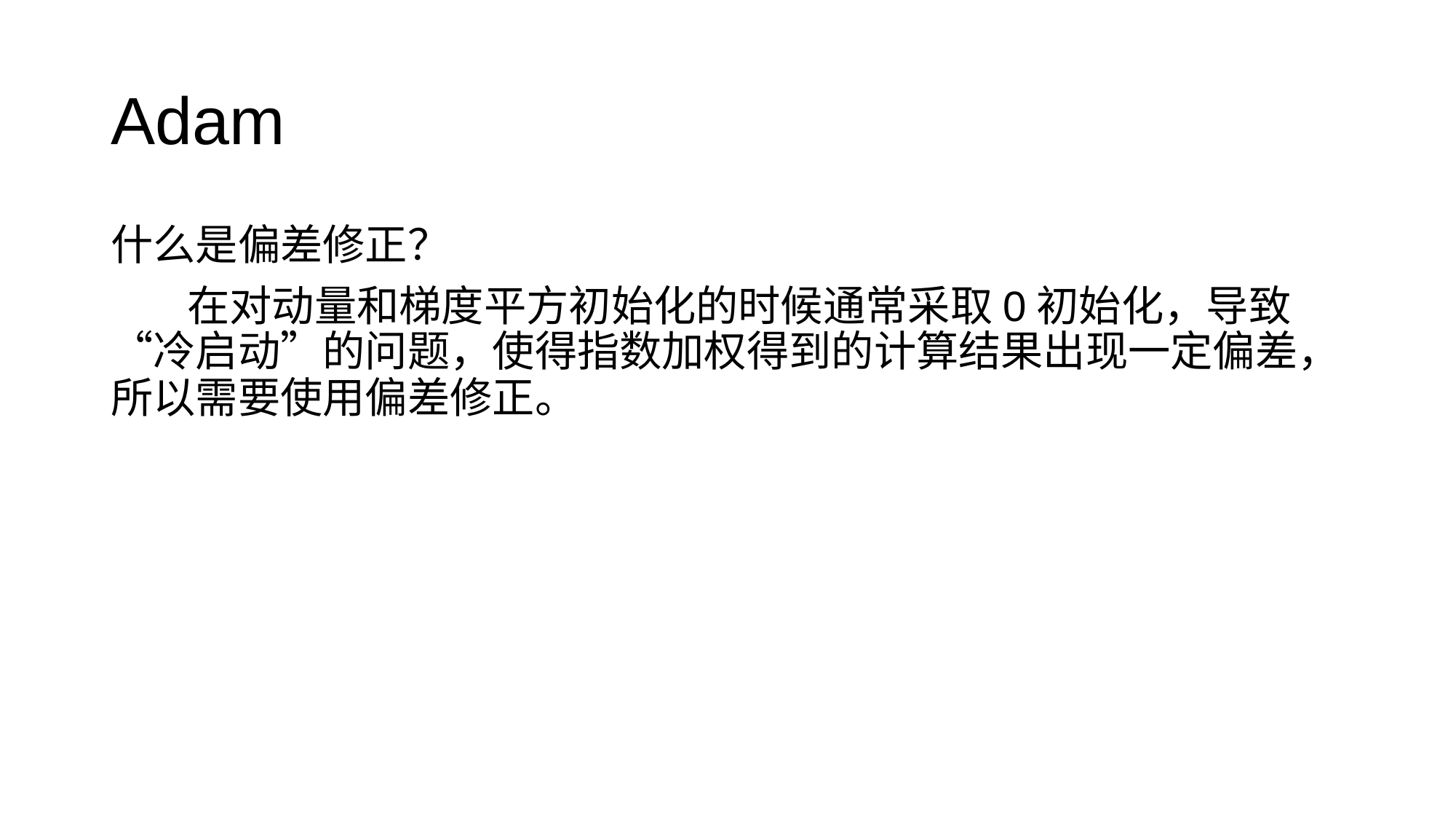

# Adam
什么是偏差修正？
       在对动量和梯度平方初始化的时候通常采取0初始化，导致“冷启动”的问题，使得指数加权得到的计算结果出现一定偏差，所以需要使用偏差修正。